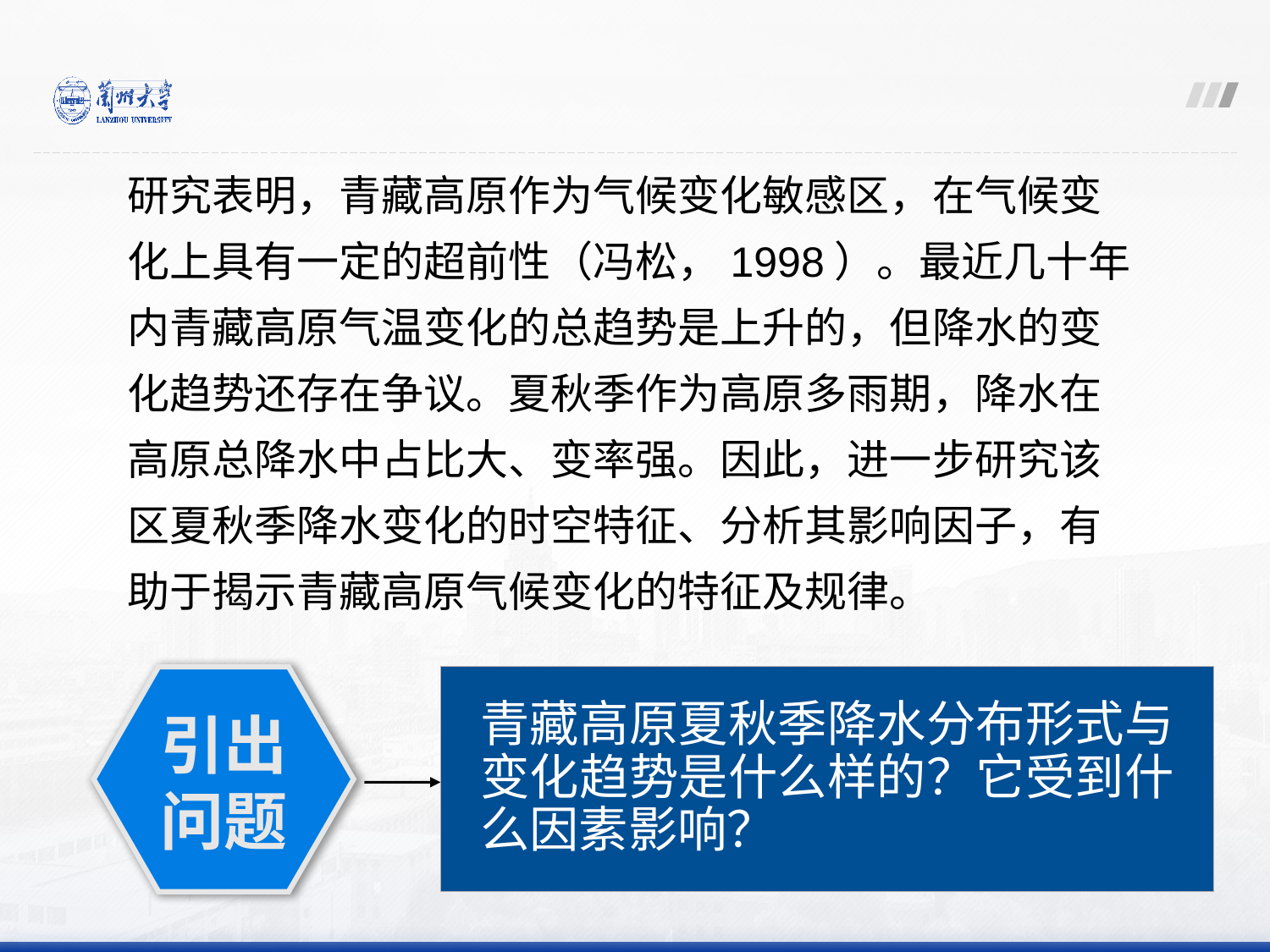

研究表明，青藏高原作为气候变化敏感区，在气候变化上具有一定的超前性（冯松，1998）。最近几十年内青藏高原气温变化的总趋势是上升的，但降水的变化趋势还存在争议。夏秋季作为高原多雨期，降水在高原总降水中占比大、变率强。因此，进一步研究该区夏秋季降水变化的时空特征、分析其影响因子，有助于揭示青藏高原气候变化的特征及规律。

引出问题

青藏高原夏秋季降水分布形式与变化趋势是什么样的？它受到什么因素影响？